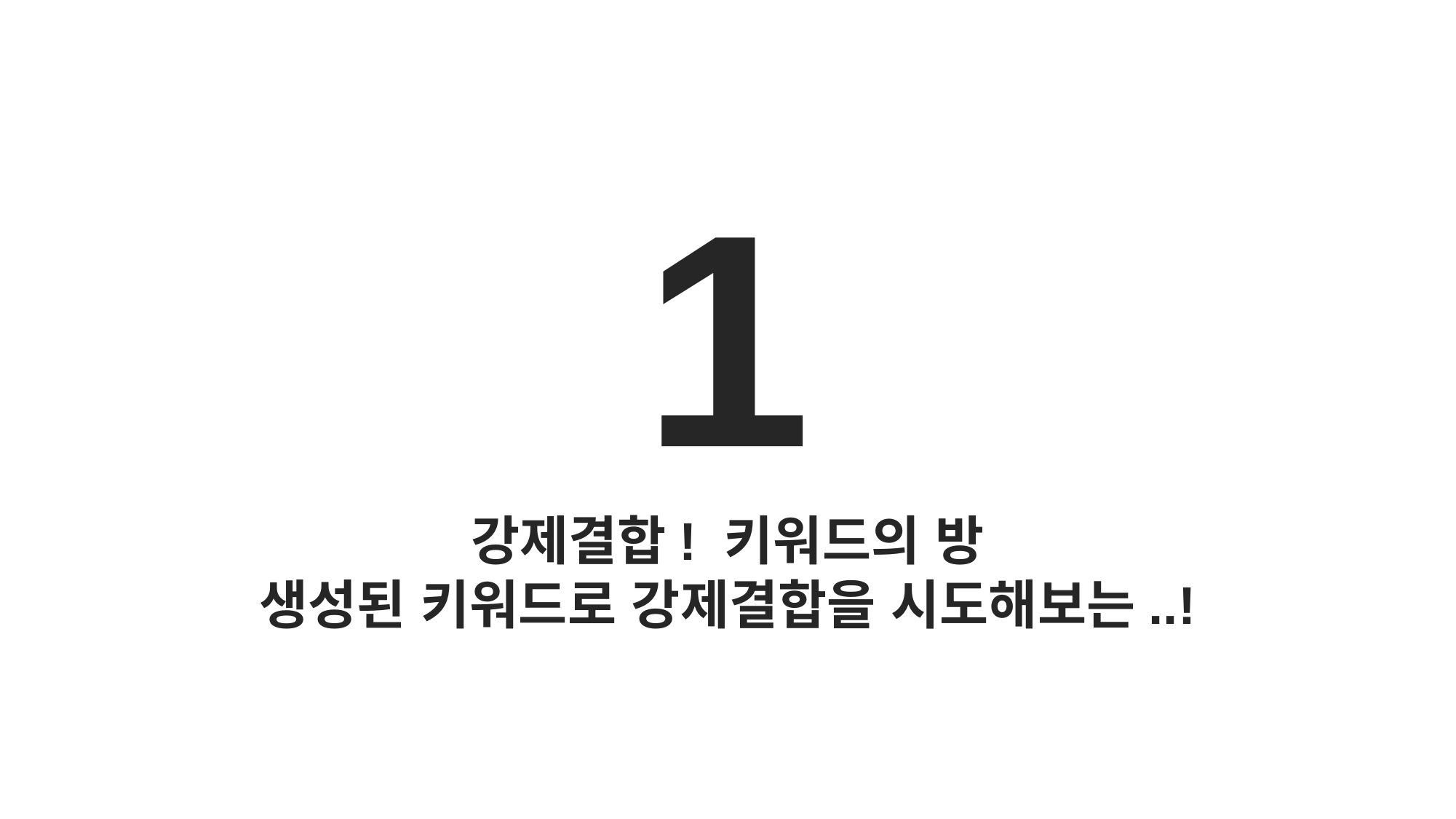

1
강제결합! 키워드의 방
생성된 키워드로 강제결합을 시도해보는..!